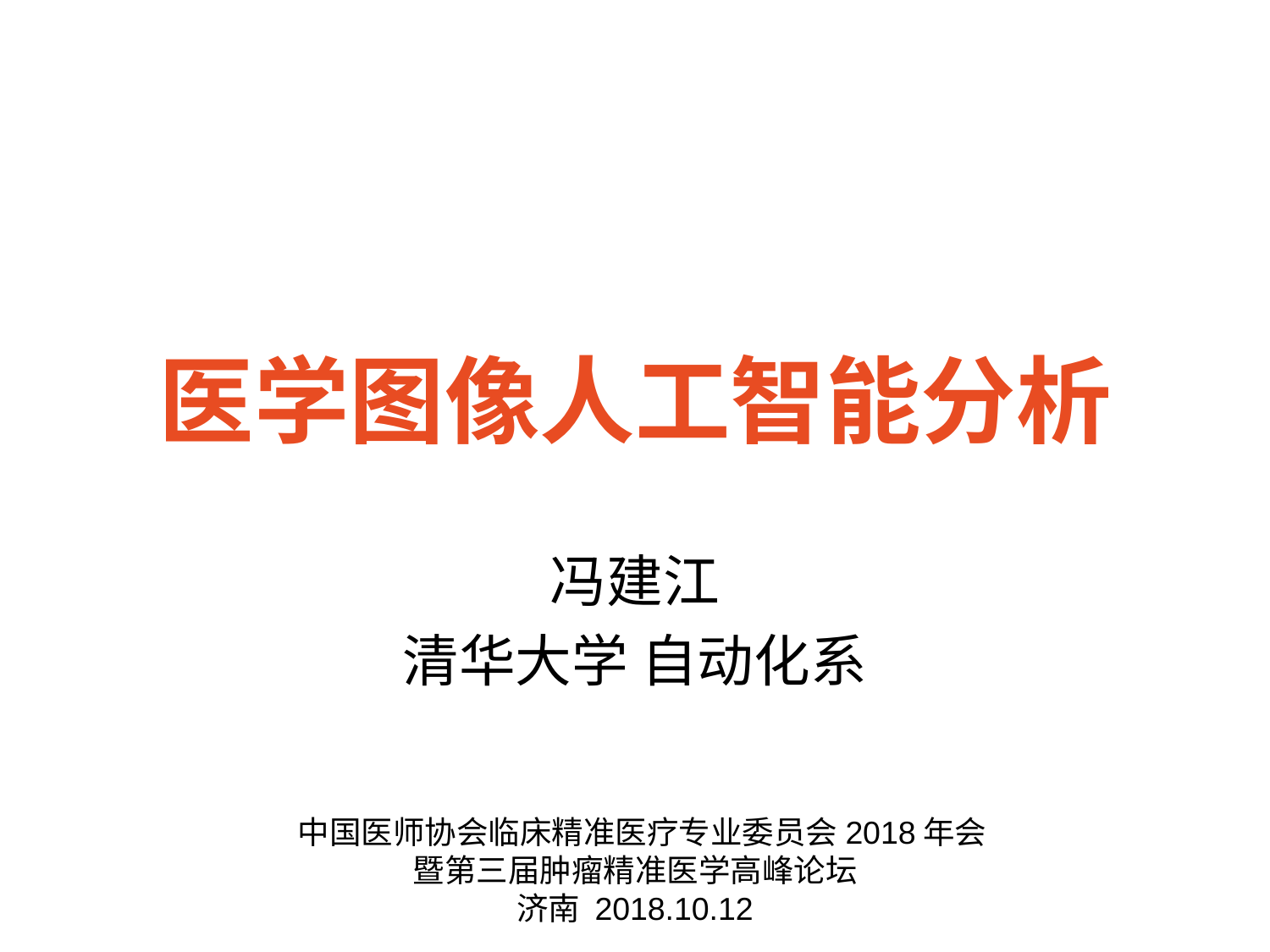

# 医学图像人工智能分析
冯建江
清华大学 自动化系
 中国医师协会临床精准医疗专业委员会2018年会
暨第三届肿瘤精准医学高峰论坛
济南 2018.10.12